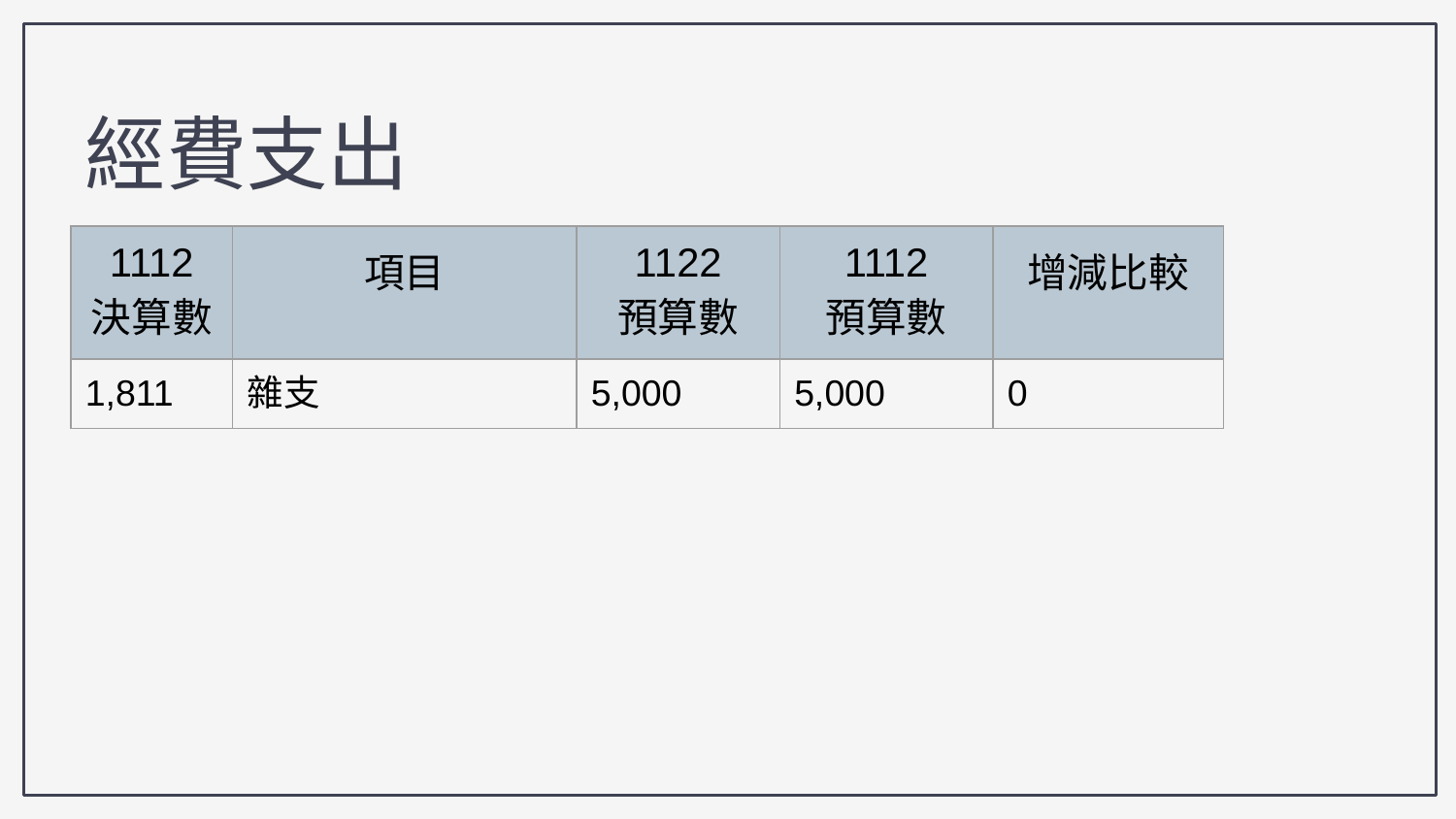

經費支出
| 1112 決算數 | 項目 | 1122 預算數 | 1112 預算數 | 增減比較 |
| --- | --- | --- | --- | --- |
| 1,811 | 雜支 | 5,000 | 5,000 | 0 |